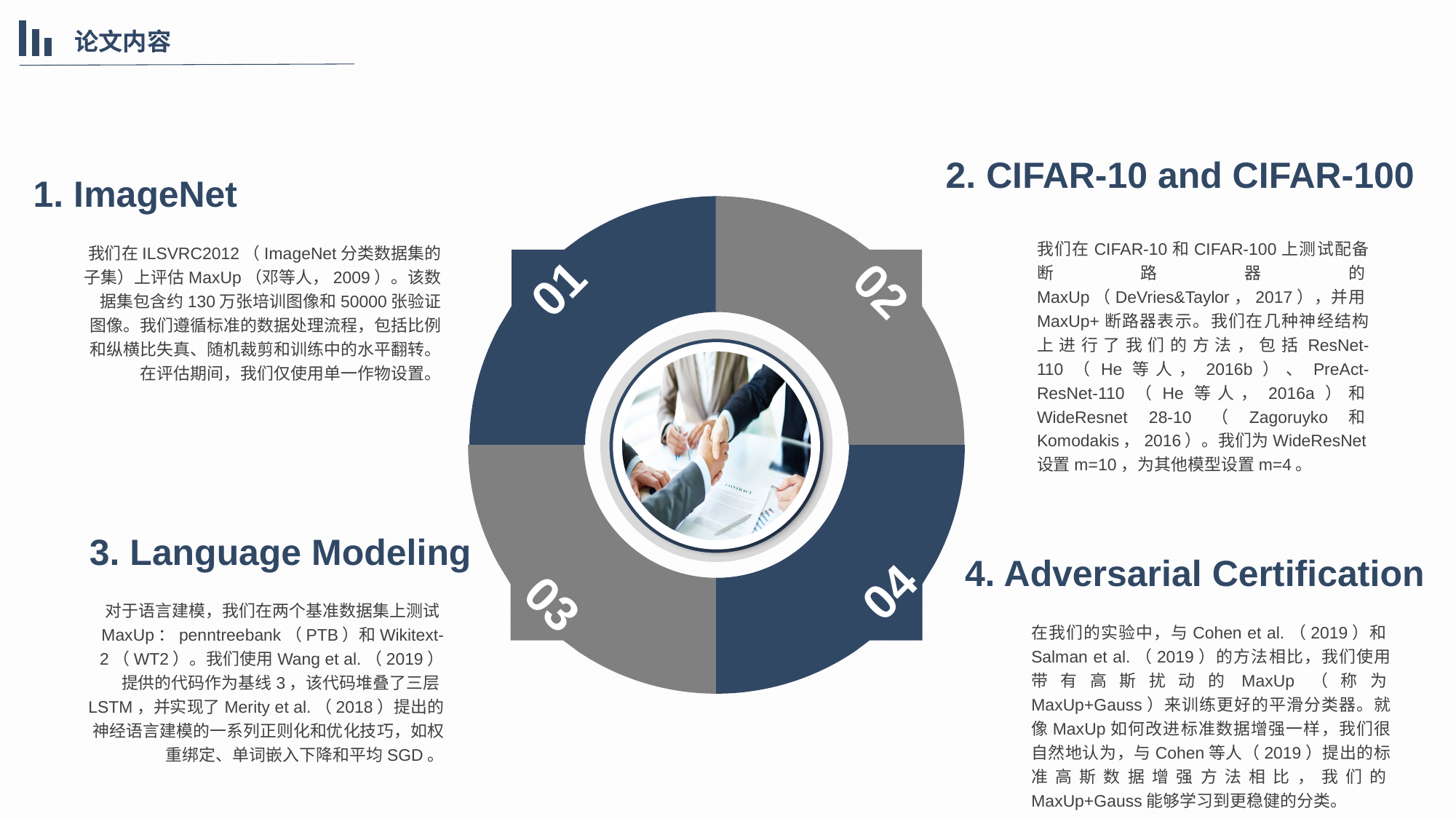

论文内容

2. CIFAR-10 and CIFAR-100
1. ImageNet

01
02

04
03
我们在CIFAR-10和CIFAR-100上测试配备断路器的MaxUp（DeVries&Taylor，2017），并用MaxUp+断路器表示。我们在几种神经结构上进行了我们的方法，包括ResNet-110（He等人，2016b）、PreAct-ResNet-110（He等人，2016a）和WideResnet 28-10（Zagoruyko和Komodakis，2016）。我们为WideResNet设置m=10，为其他模型设置m=4。
我们在ILSVRC2012（ImageNet分类数据集的子集）上评估MaxUp（邓等人，2009）。该数据集包含约130万张培训图像和50000张验证图像。我们遵循标准的数据处理流程，包括比例和纵横比失真、随机裁剪和训练中的水平翻转。在评估期间，我们仅使用单一作物设置。

3. Language Modeling
4. Adversarial Certification
对于语言建模，我们在两个基准数据集上测试MaxUp：penntreebank（PTB）和Wikitext-2（WT2）。我们使用Wang et al.（2019）提供的代码作为基线3，该代码堆叠了三层LSTM，并实现了Merity et al.（2018）提出的神经语言建模的一系列正则化和优化技巧，如权重绑定、单词嵌入下降和平均SGD。
在我们的实验中，与Cohen et al.（2019）和Salman et al.（2019）的方法相比，我们使用带有高斯扰动的MaxUp（称为MaxUp+Gauss）来训练更好的平滑分类器。就像MaxUp如何改进标准数据增强一样，我们很自然地认为，与Cohen等人（2019）提出的标准高斯数据增强方法相比，我们的MaxUp+Gauss能够学习到更稳健的分类。